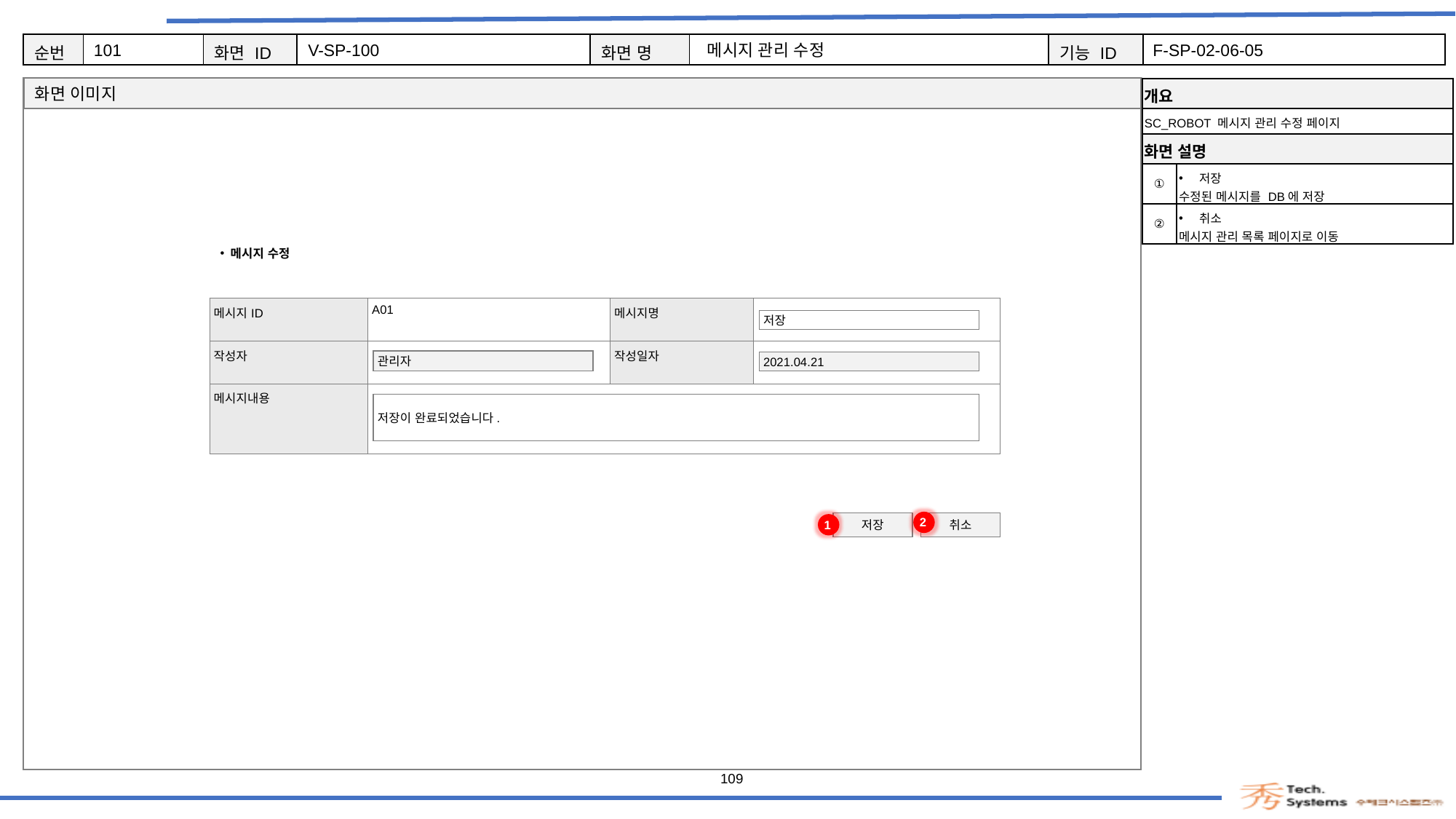

101
V-SP-100
메시지 관리 수정
F-SP-02-06-05
| 개요 |  |
| --- | --- |
| SC\_ROBOT 메시지 관리 수정 페이지 |  |
| 화면 설명 | Description |
| ① | 저장 수정된 메시지를 DB에 저장 |
| ② | 취소 메시지 관리 목록 페이지로 이동 |
메시지 수정
| 메시지ID | A01 | 메시지명 |  |
| --- | --- | --- | --- |
| 작성자 |  | 작성일자 |  |
| 메시지내용 |  |  |  |
저장
관리자
2021.04.21
저장이 완료되었습니다.
2

1

저장
취소